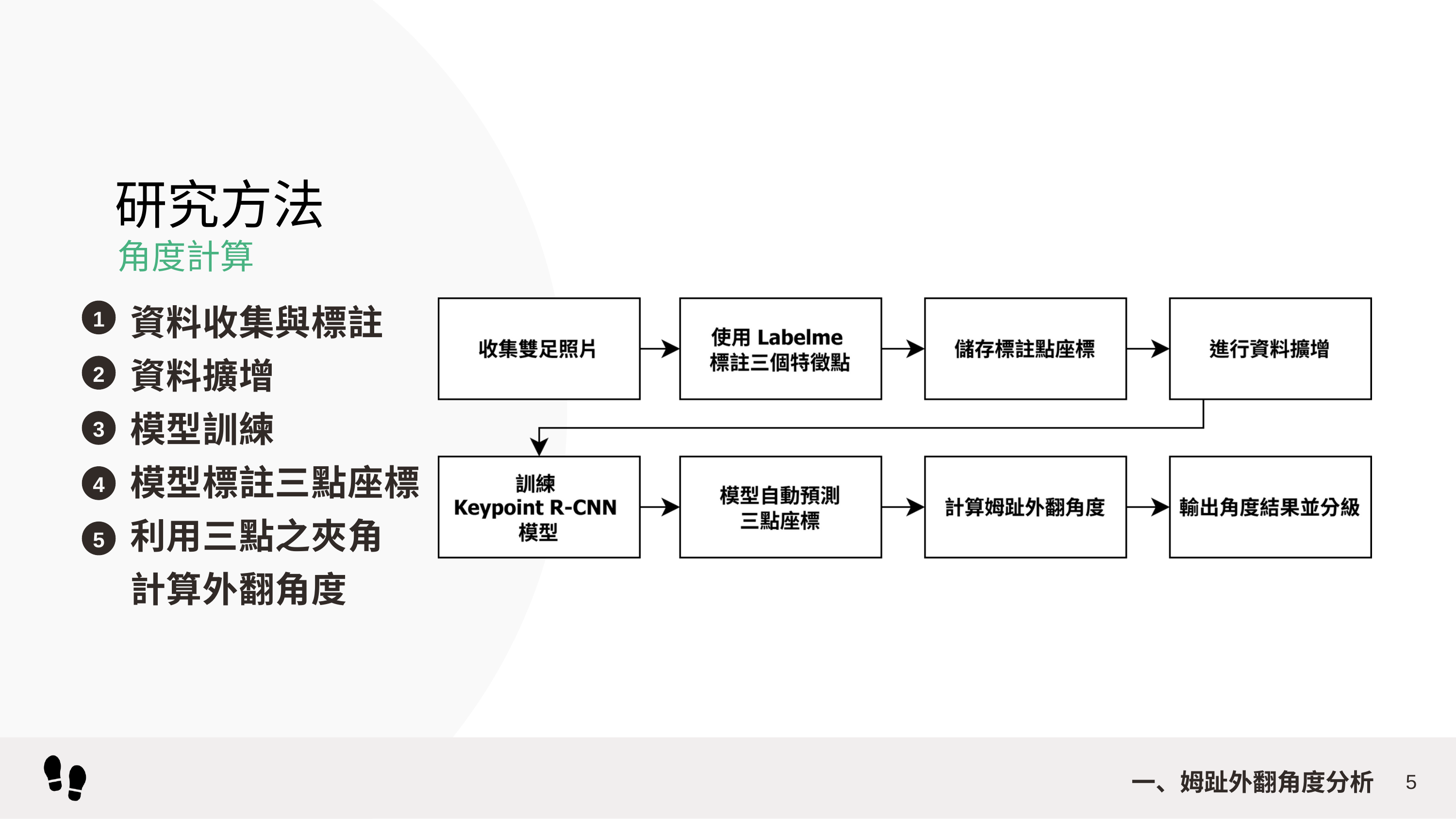

研究方法
角度計算
資料收集與標註
資料擴增
模型訓練
模型標註三點座標
利用三點之夾角
計算外翻角度

1

2

3

4

5

一、姆趾外翻角度分析
5